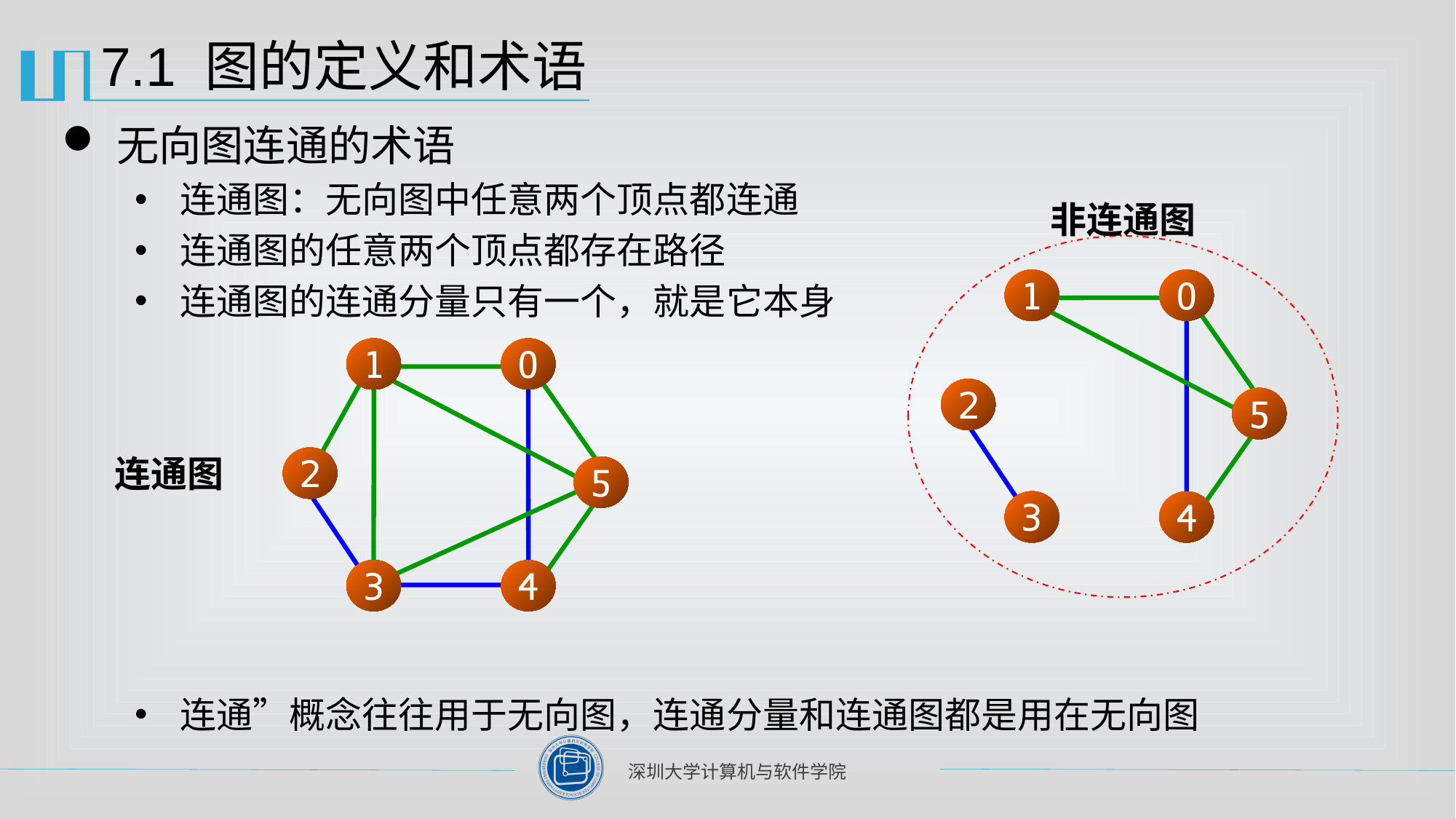

# 7.1 图的定义和术语
无向图连通的术语
连通图：无向图中任意两个顶点都连通
连通图的任意两个顶点都存在路径
连通图的连通分量只有一个，就是它本身

连通”概念往往用于无向图，连通分量和连通图都是用在无向图

非连通图

1
0
2
5
3
4

1
0
2
5
3
4

连通图
21